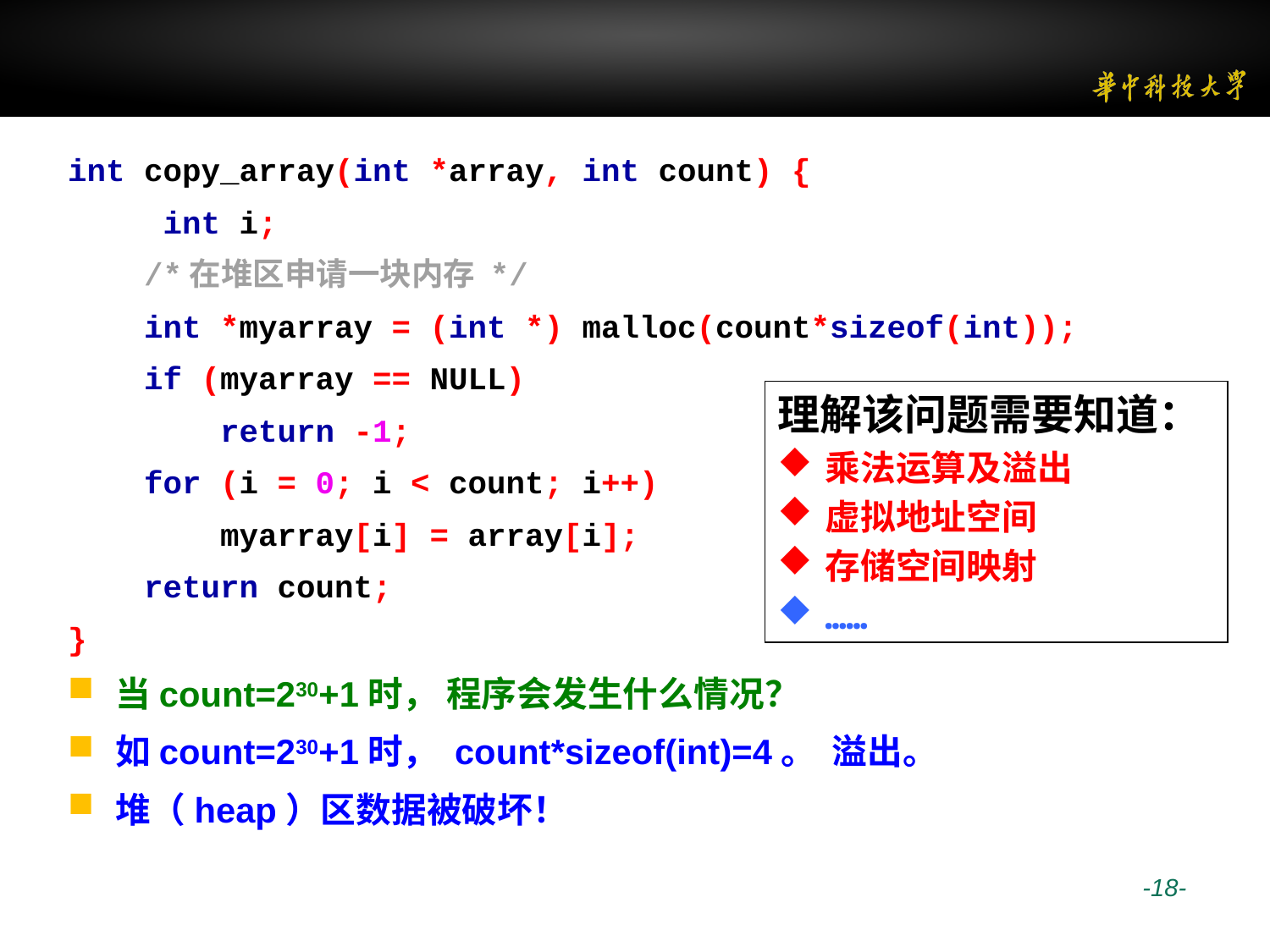

#
int copy_array(int *array, int count) {
     int i;
    /*在堆区申请一块内存 */
    int *myarray = (int *) malloc(count*sizeof(int));
    if (myarray == NULL)
        return -1;
    for (i = 0; i < count; i++)
        myarray[i] = array[i];
    return count;
}
当count=230+1时， 程序会发生什么情况？
如count=230+1时， count*sizeof(int)=4。  溢出。
堆（heap）区数据被破坏！

理解该问题需要知道：
乘法运算及溢出
虚拟地址空间
存储空间映射
……
 -18-